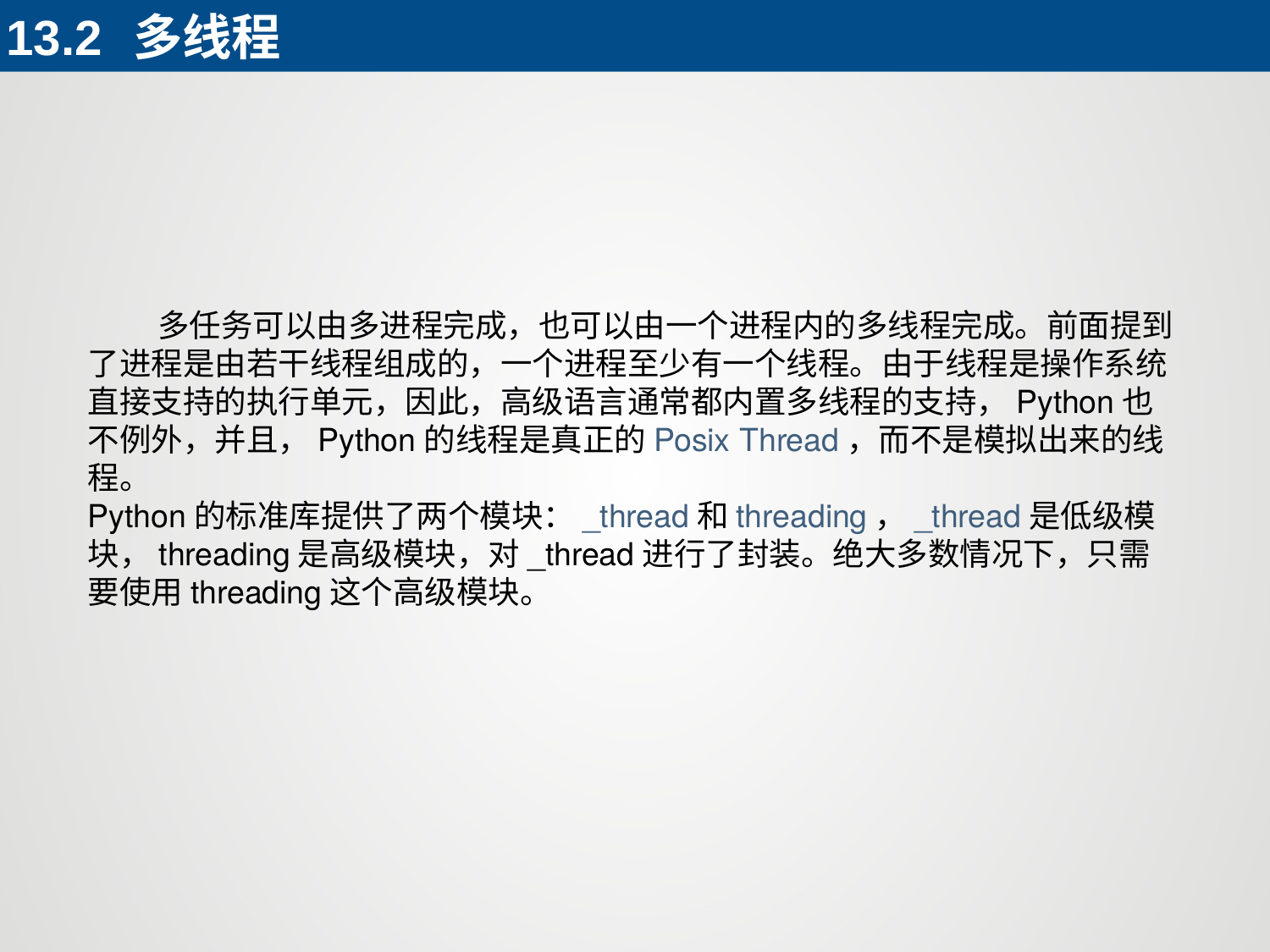

13.2	多线程
       多任务可以由多进程完成，也可以由一个进程内的多线程完成。前面提到了进程是由若干线程组成的，一个进程至少有一个线程。由于线程是操作系统直接支持的执行单元，因此，高级语言通常都内置多线程的支持，Python也不例外，并且，Python的线程是真正的Posix Thread，而不是模拟出来的线程。
Python的标准库提供了两个模块：_thread和threading，_thread是低级模块，threading是高级模块，对_thread进行了封装。绝大多数情况下，只需要使用threading这个高级模块。